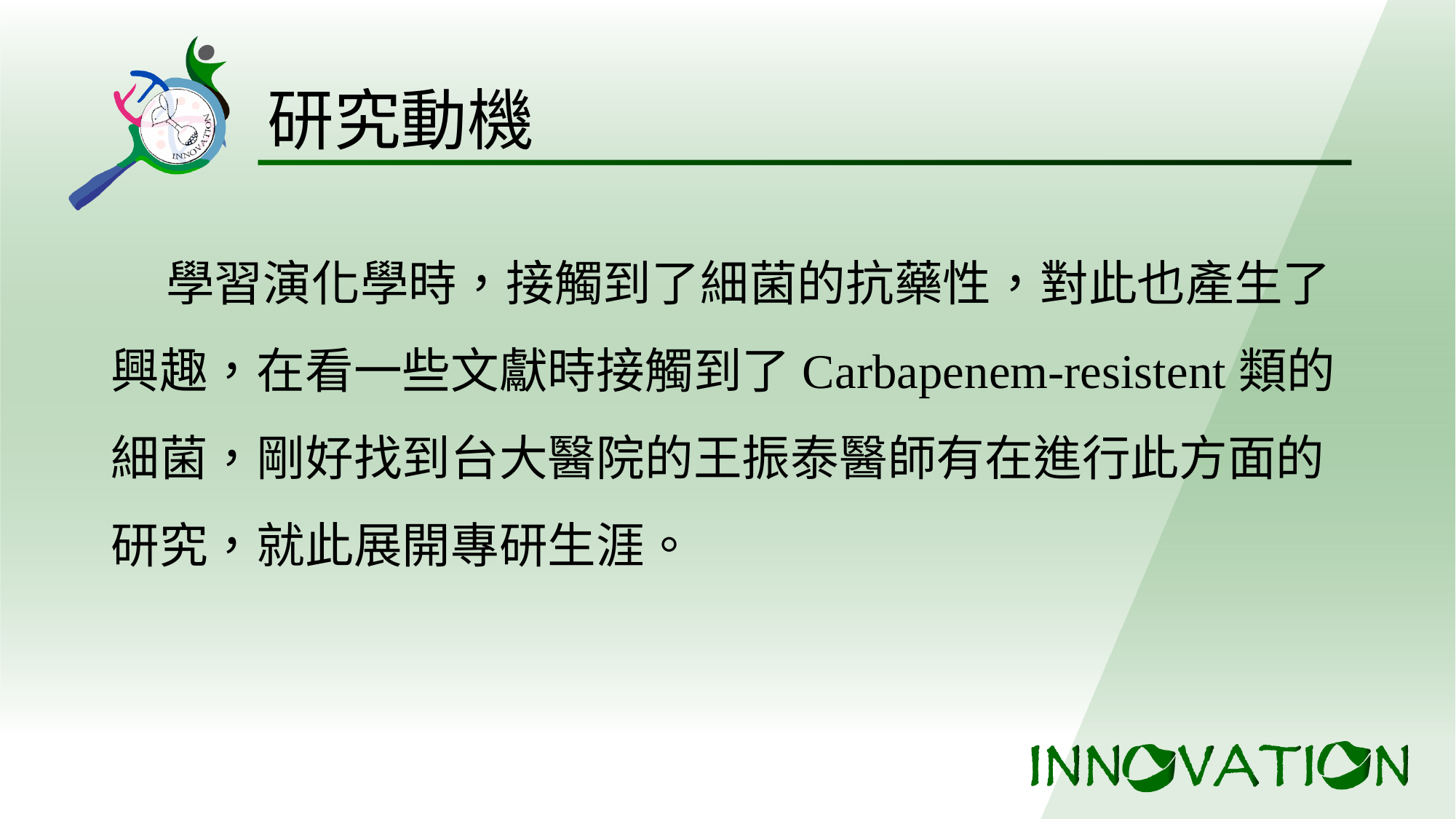

# 研究動機
    學習演化學時，接觸到了細菌的抗藥性，對此也產生了興趣，在看一些文獻時接觸到了Carbapenem-resistent類的細菌，剛好找到台大醫院的王振泰醫師有在進行此方面的研究，就此展開專研生涯。